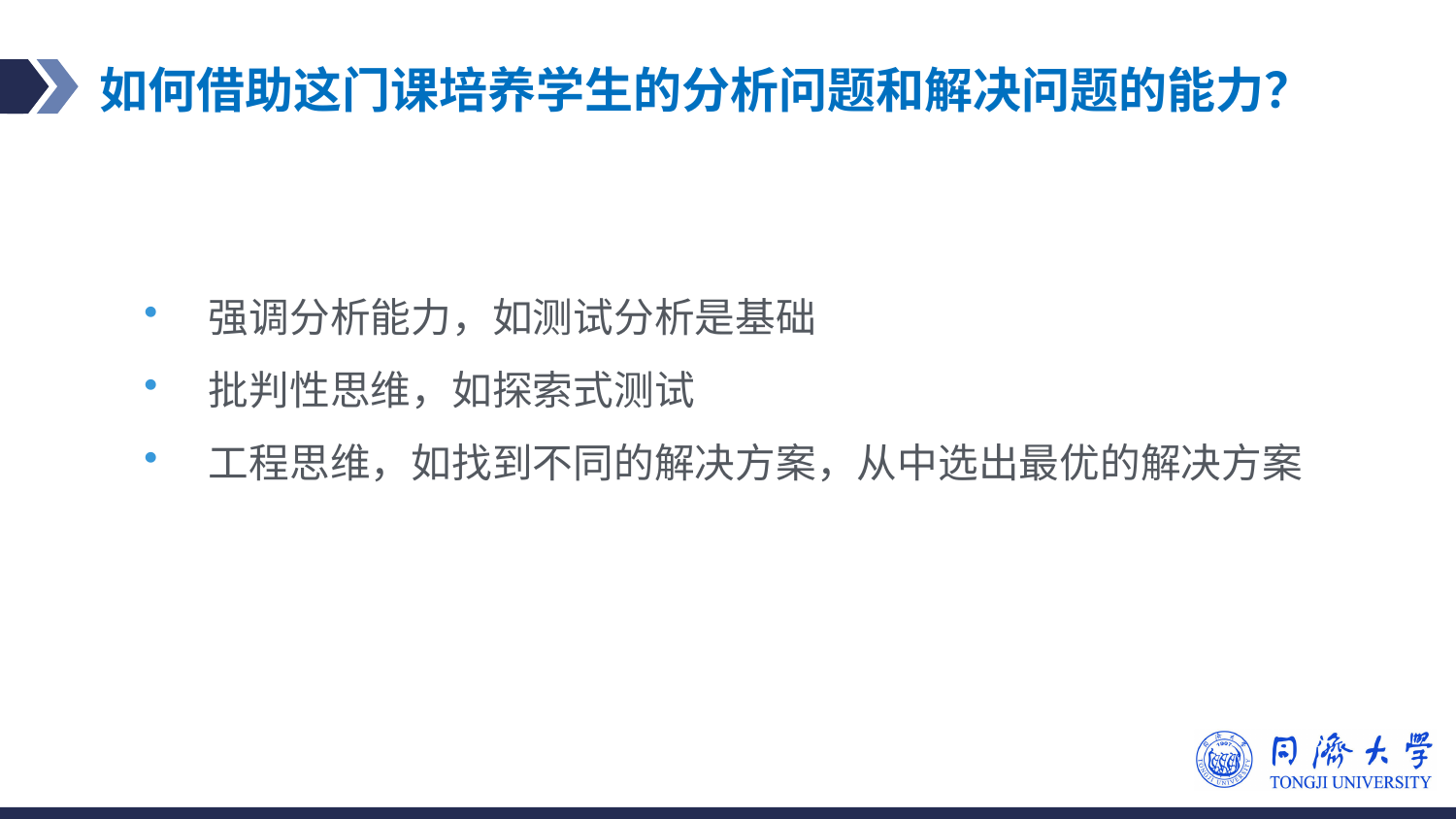

# 如何借助这门课培养学生的分析问题和解决问题的能力？
强调分析能力，如测试分析是基础
批判性思维，如探索式测试
工程思维，如找到不同的解决方案，从中选出最优的解决方案